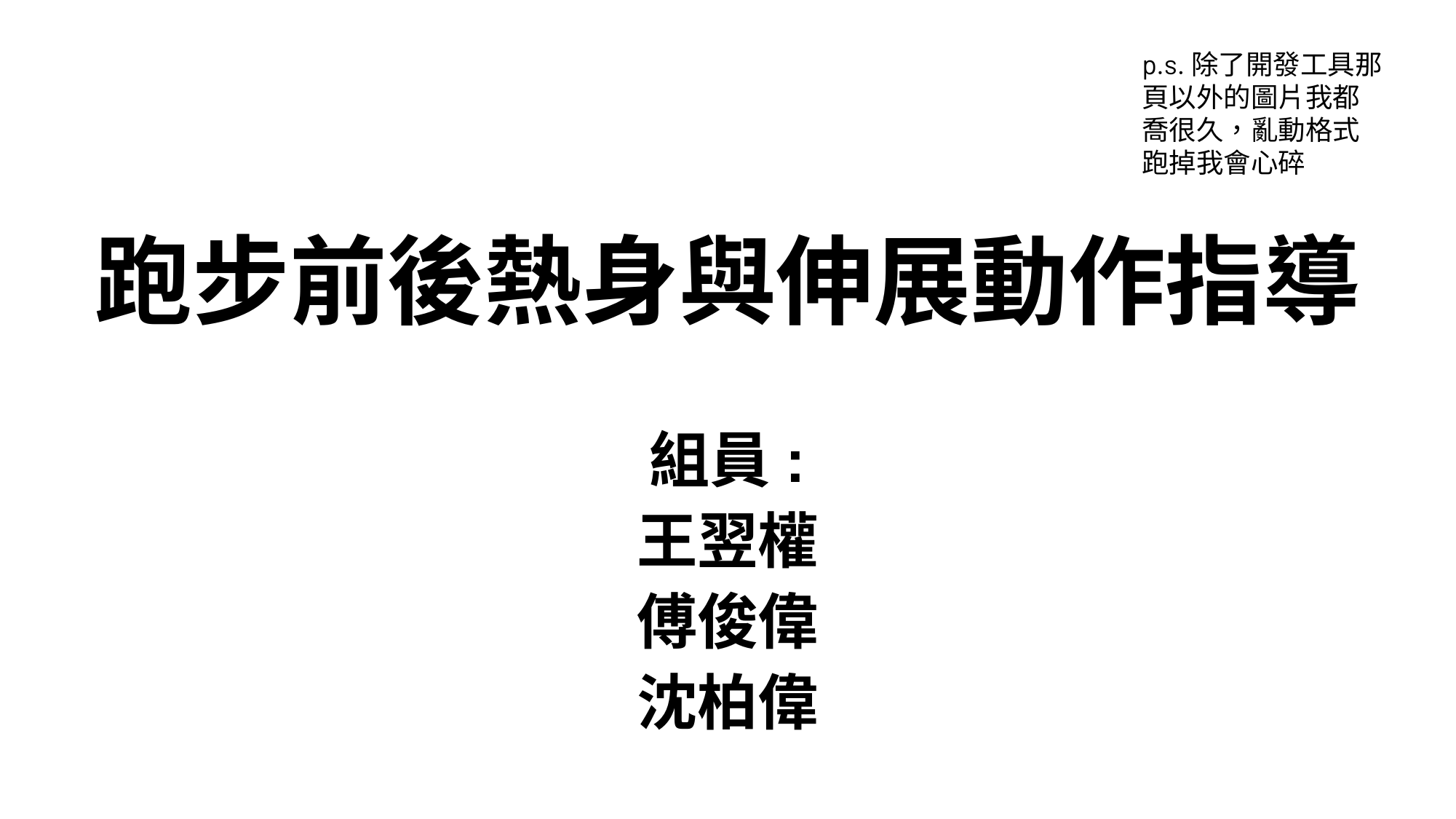

p.s.除了開發工具那頁以外的圖片我都喬很久，亂動格式跑掉我會心碎
# 跑步前後熱身與伸展動作指導
組員:
王翌權
傅俊偉
沈柏偉